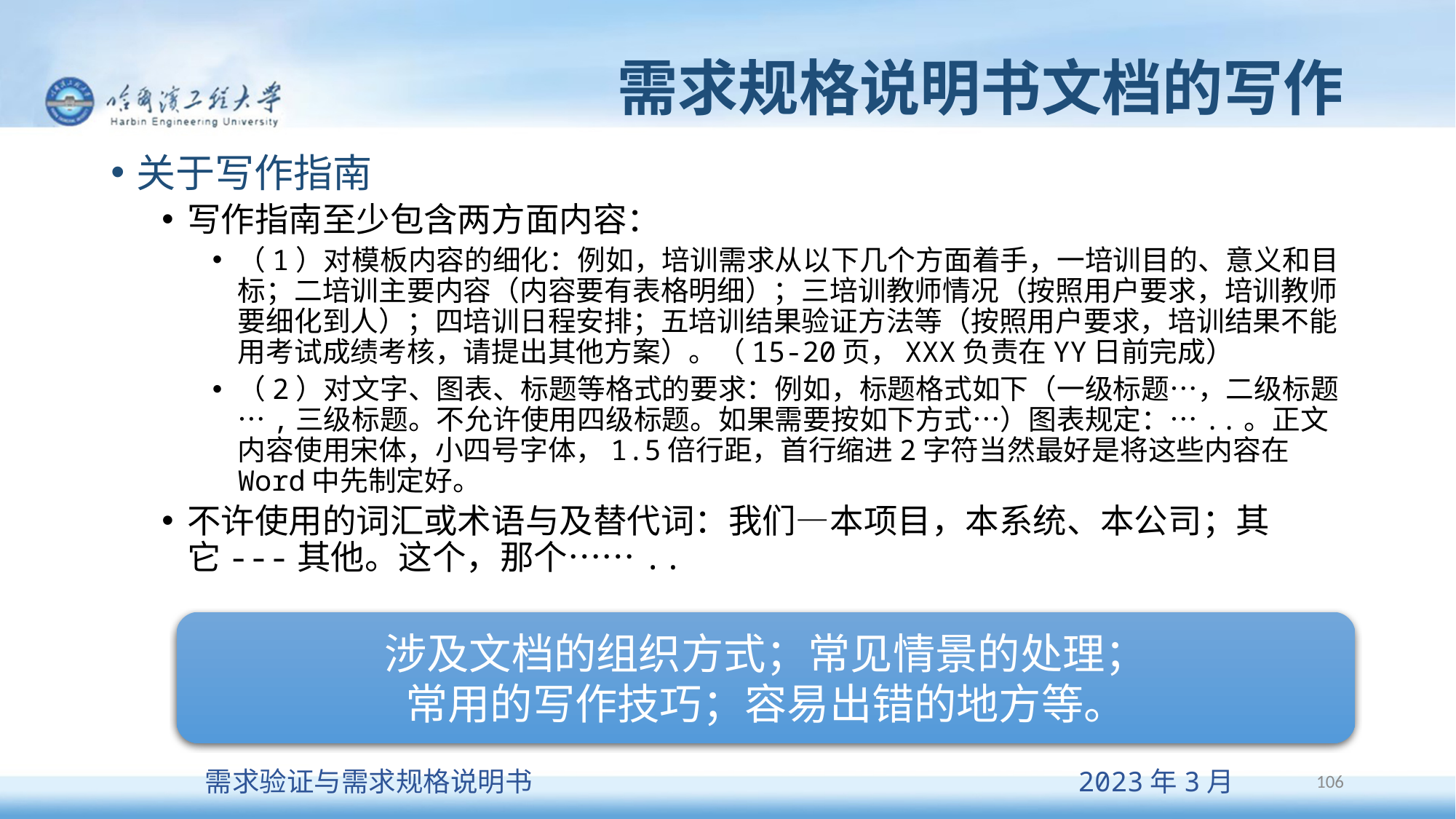

# 需求规格说明书文档的写作
关于写作指南
写作指南至少包含两方面内容：
（1）对模板内容的细化：例如，培训需求从以下几个方面着手，一培训目的、意义和目标；二培训主要内容（内容要有表格明细）；三培训教师情况（按照用户要求，培训教师要细化到人）；四培训日程安排；五培训结果验证方法等（按照用户要求，培训结果不能用考试成绩考核，请提出其他方案）。（15-20页，XXX负责在YY日前完成）
（2）对文字、图表、标题等格式的要求：例如，标题格式如下（一级标题…，二级标题…,三级标题。不允许使用四级标题。如果需要按如下方式…）图表规定：…..。正文内容使用宋体，小四号字体，1.5倍行距，首行缩进2字符当然最好是将这些内容在Word中先制定好。
不许使用的词汇或术语与及替代词：我们—本项目，本系统、本公司；其它---其他。这个，那个……..
涉及文档的组织方式；常见情景的处理；
常用的写作技巧；容易出错的地方等。
106